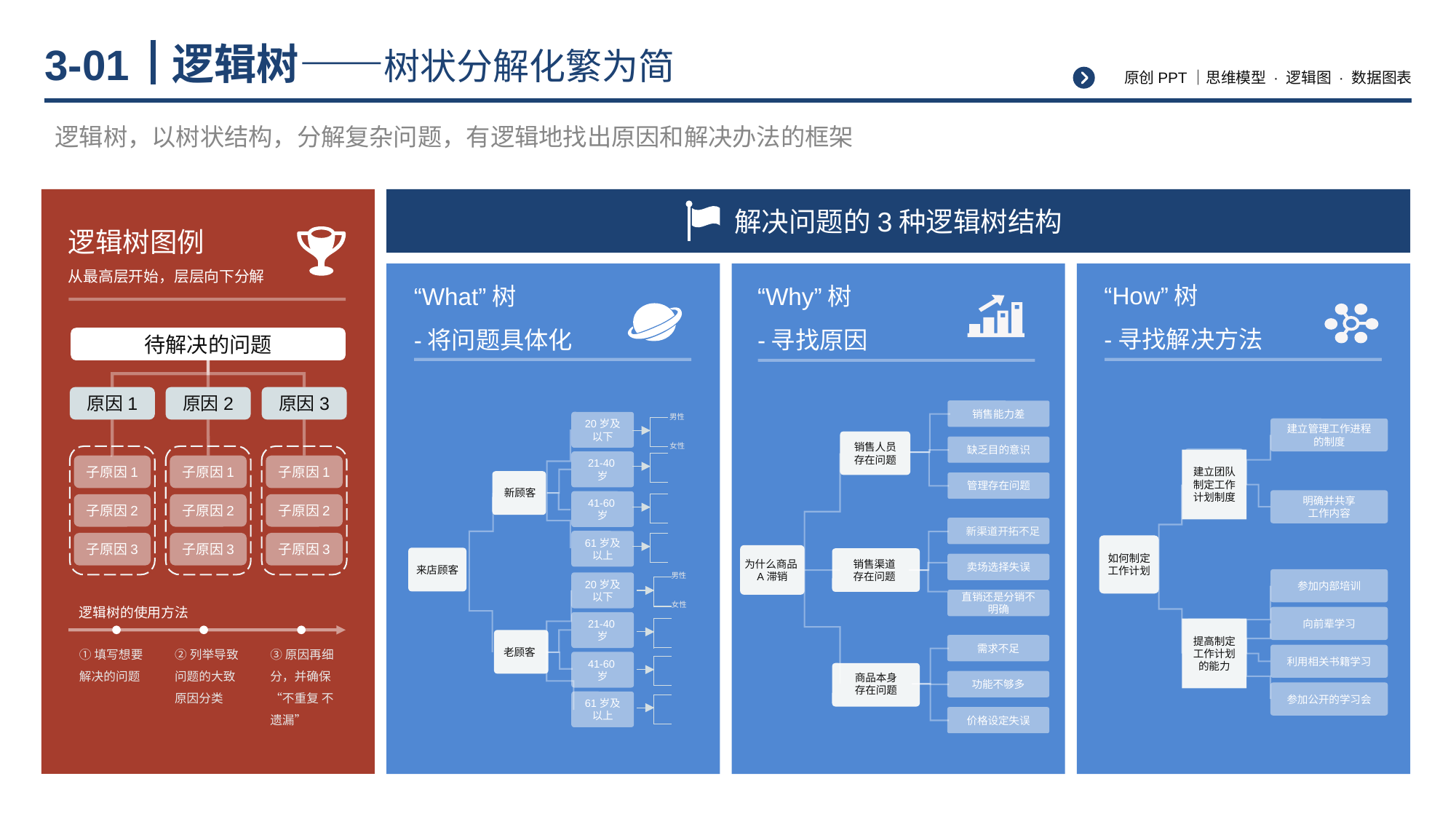

# 逻辑树——树状分解化繁为简
3-01
逻辑树，以树状结构，分解复杂问题，有逻辑地找出原因和解决办法的框架

解决问题的3种逻辑树结构

“How”树
-寻找解决方法
“Why”树
-寻找原因
“What”树
-将问题具体化

销售能力差
男性
20岁及以下
建立管理工作进程的制度
销售人员存在问题
女性
缺乏目的意识

建立团队制定工作计划制度
21-40岁

管理存在问题
新顾客
明确并共享
工作内容
41-60岁

新渠道开拓不足
61岁及以上
如何制定
工作计划
为什么商品A滞销
来店顾客

销售渠道
存在问题
卖场选择失误
男性
参加内部培训
20岁及以下
直销还是分销不明确
女性
向前辈学习
21-40岁
提高制定工作计划的能力

需求不足
老顾客
利用相关书籍学习
41-60岁

商品本身
存在问题
功能不够多
参加公开的学习会
61岁及以上
价格设定失误
逻辑树图例
从最高层开始，层层向下分解

待解决的问题
原因1
原因2
原因3

子原因1
子原因2
子原因3

子原因1
子原因2
子原因3

子原因1
子原因2
子原因3
逻辑树的使用方法

①填写想要解决的问题
②列举导致问题的大致原因分类
③原因再细分，并确保“不重复 不遗漏”